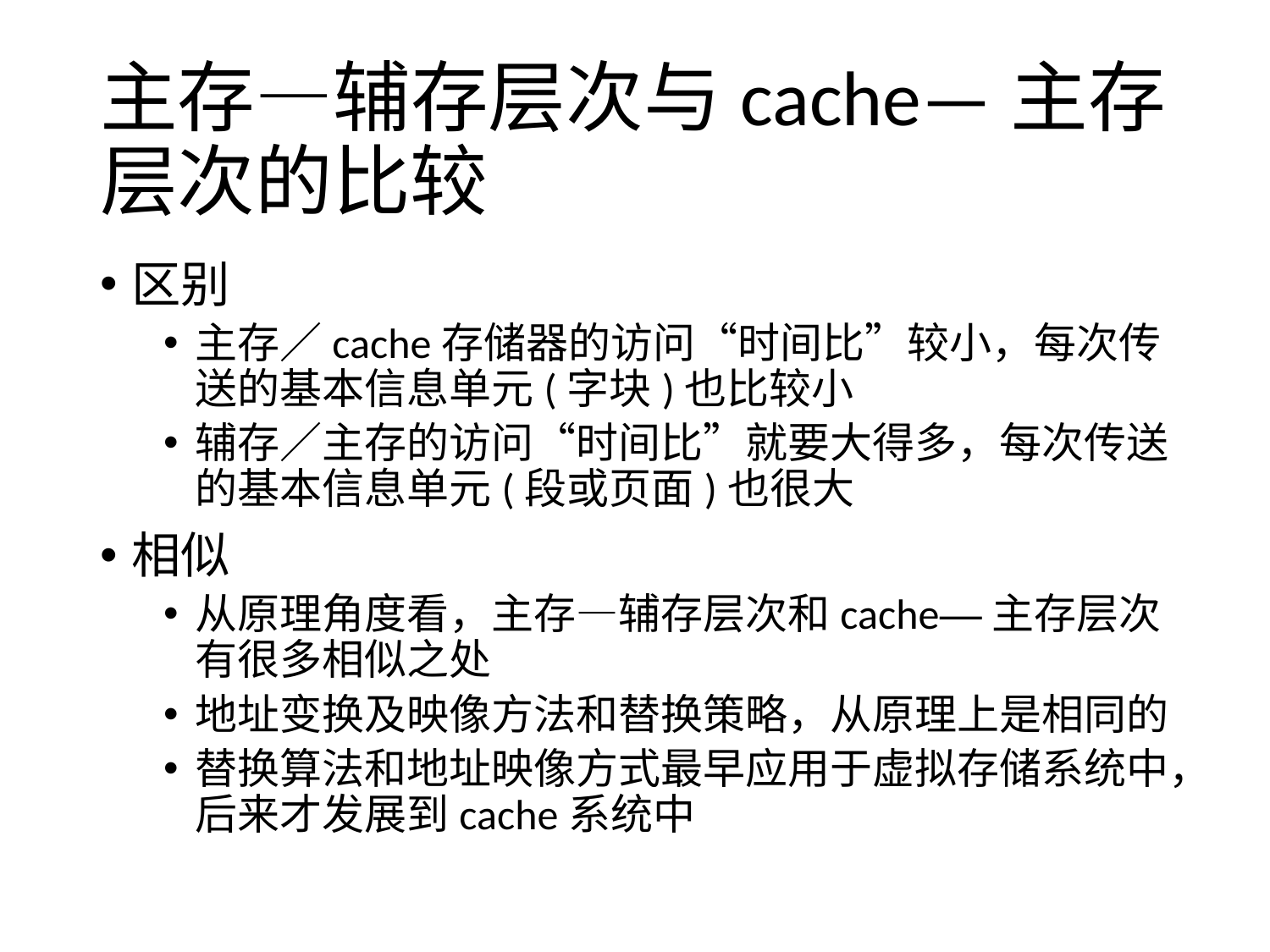

# 主存—辅存层次与cache—主存层次的比较
区别
主存／cache存储器的访问“时间比”较小，每次传送的基本信息单元(字块)也比较小
辅存／主存的访问“时间比”就要大得多，每次传送的基本信息单元(段或页面)也很大
相似
从原理角度看，主存—辅存层次和cache—主存层次有很多相似之处
地址变换及映像方法和替换策略，从原理上是相同的
替换算法和地址映像方式最早应用于虚拟存储系统中，后来才发展到cache系统中